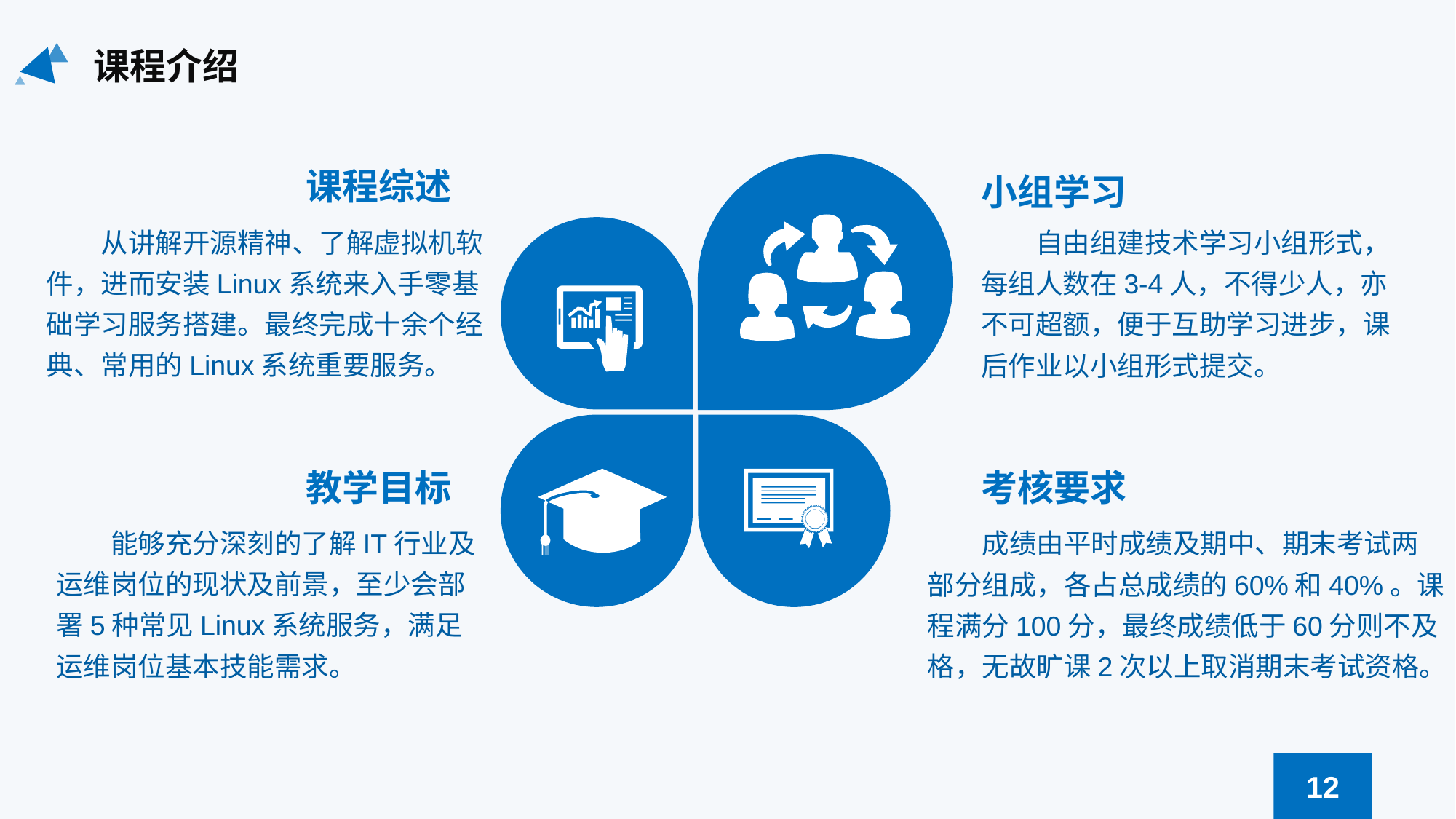

课程介绍

课程综述
小组学习
从讲解开源精神、了解虚拟机软件，进而安装Linux系统来入手零基础学习服务搭建。最终完成十余个经典、常用的Linux系统重要服务。
自由组建技术学习小组形式，每组人数在3-4人，不得少人，亦不可超额，便于互助学习进步，课后作业以小组形式提交。

教学目标
考核要求

能够充分深刻的了解IT行业及运维岗位的现状及前景，至少会部署5种常见Linux系统服务，满足运维岗位基本技能需求。
成绩由平时成绩及期中、期末考试两部分组成，各占总成绩的60%和40%。课程满分100分，最终成绩低于60分则不及格，无故旷课2次以上取消期末考试资格。

12